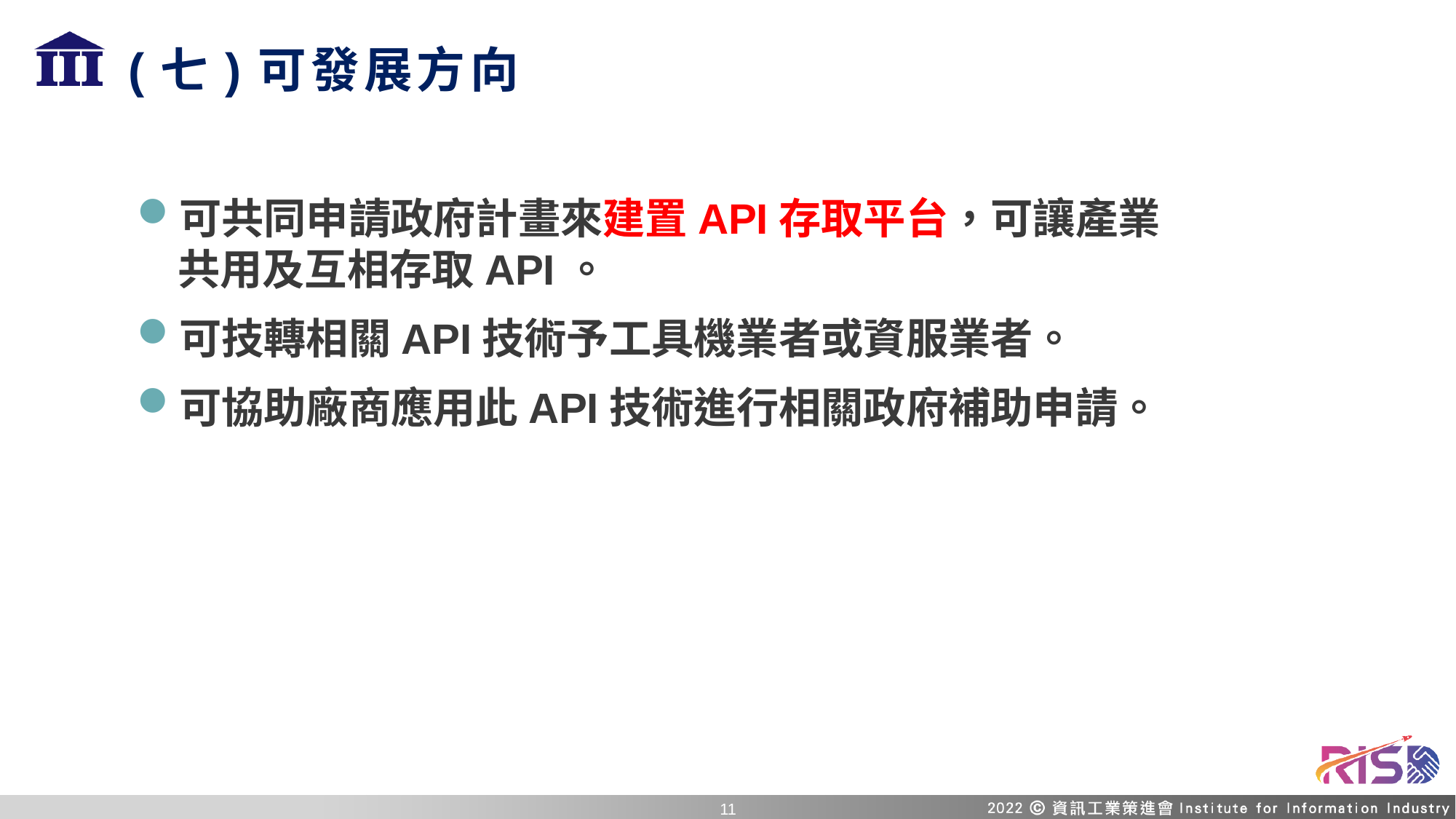

# (七)可發展方向
可共同申請政府計畫來建置API存取平台，可讓產業共用及互相存取API。
可技轉相關API技術予工具機業者或資服業者。
可協助廠商應用此API技術進行相關政府補助申請。

11